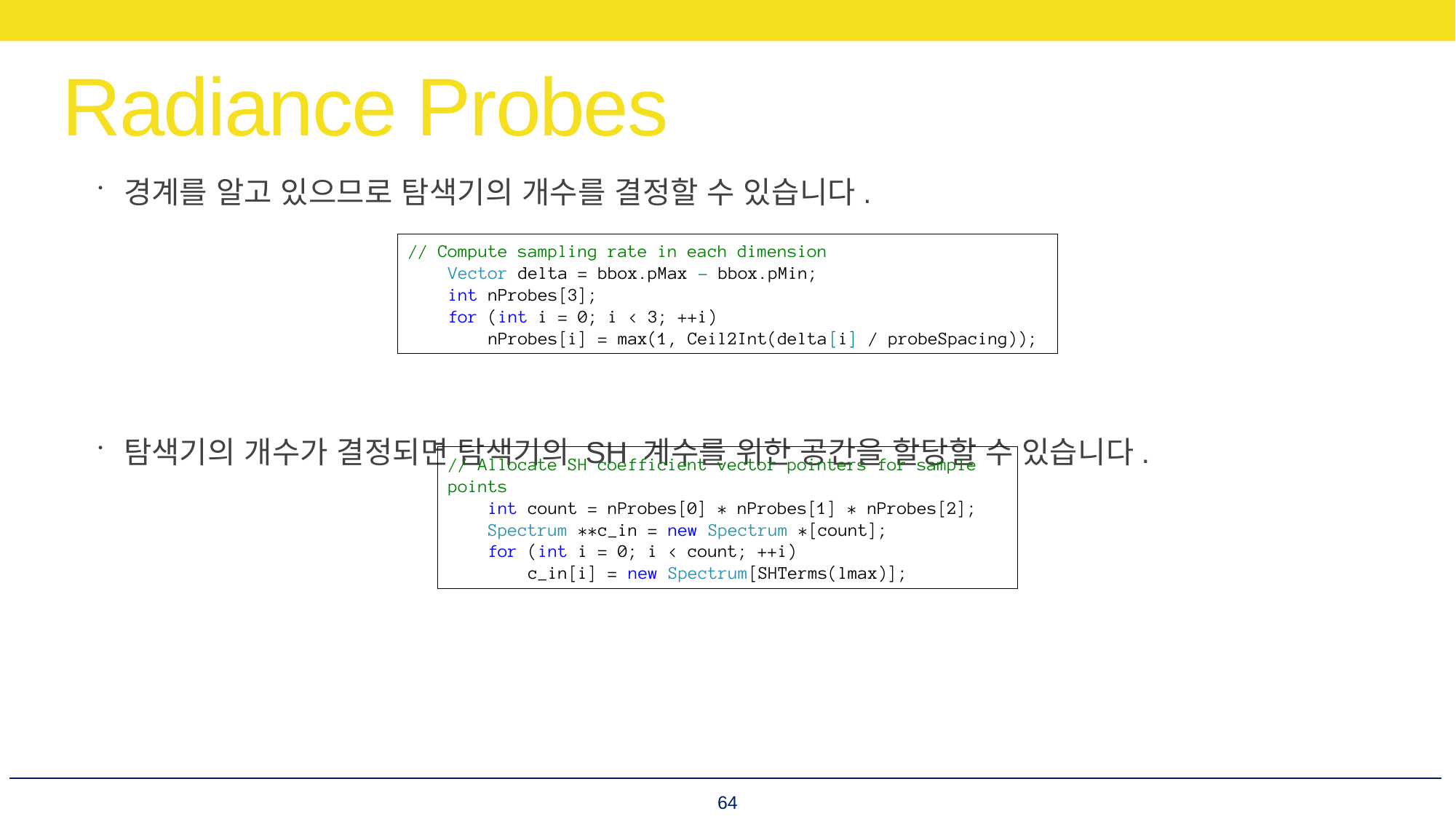

# Radiance Probes
경계를 알고 있으므로 탐색기의 개수를 결정할 수 있습니다.

탐색기의 개수가 결정되면 탐색기의 SH 계수를 위한 공간을 할당할 수 있습니다.

// Compute sampling rate in each dimension
    Vector delta = bbox.pMax - bbox.pMin;
    int nProbes[3];
    for (int i = 0; i < 3; ++i)
        nProbes[i] = max(1, Ceil2Int(delta[i] / probeSpacing));
// Allocate SH coefficient vector pointers for sample points
    int count = nProbes[0] * nProbes[1] * nProbes[2];
    Spectrum **c_in = new Spectrum *[count];
    for (int i = 0; i < count; ++i)
        c_in[i] = new Spectrum[SHTerms(lmax)];
64